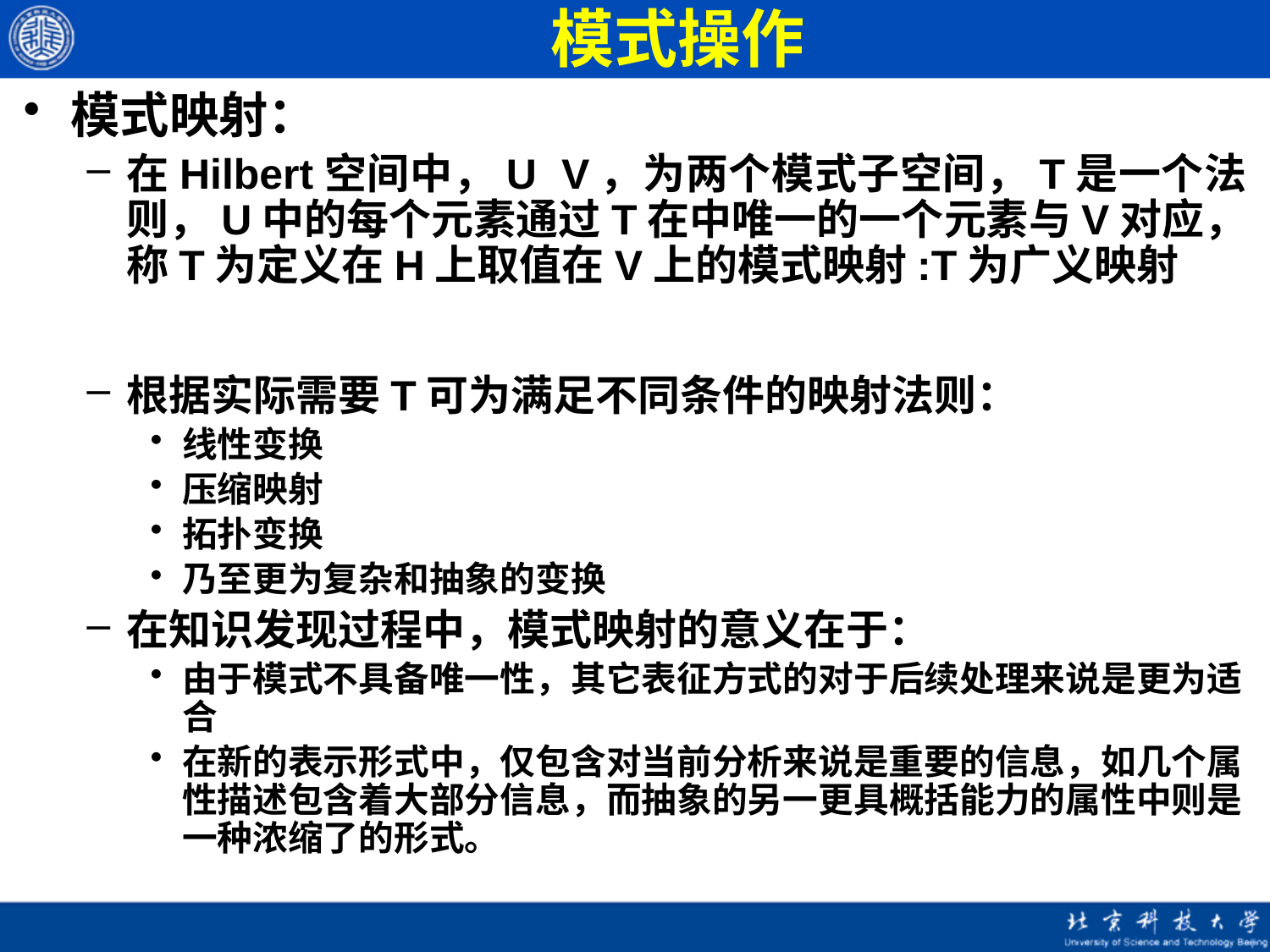

# 模式操作
模式映射：
在Hilbert空间中，U  V，为两个模式子空间，T是一个法则，U中的每个元素通过T在中唯一的一个元素与V对应，称T为定义在H上取值在V上的模式映射:T为广义映射

根据实际需要T可为满足不同条件的映射法则：
线性变换
压缩映射
拓扑变换
乃至更为复杂和抽象的变换
在知识发现过程中，模式映射的意义在于：
由于模式不具备唯一性，其它表征方式的对于后续处理来说是更为适合
在新的表示形式中，仅包含对当前分析来说是重要的信息，如几个属性描述包含着大部分信息，而抽象的另一更具概括能力的属性中则是一种浓缩了的形式。